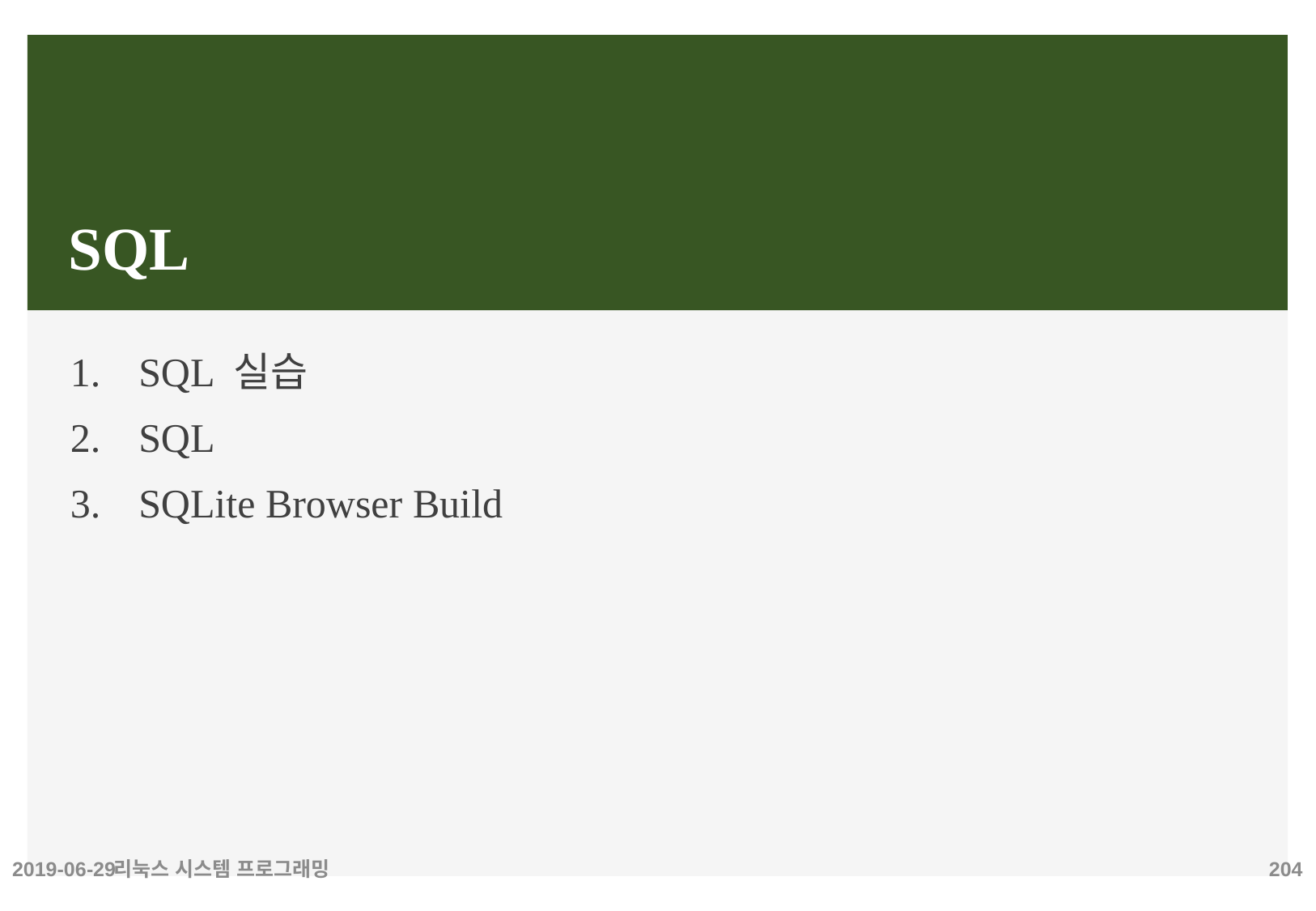

# SQL
SQL 실습
SQL
SQLite Browser Build
2019-06-29
리눅스 시스템 프로그래밍
204